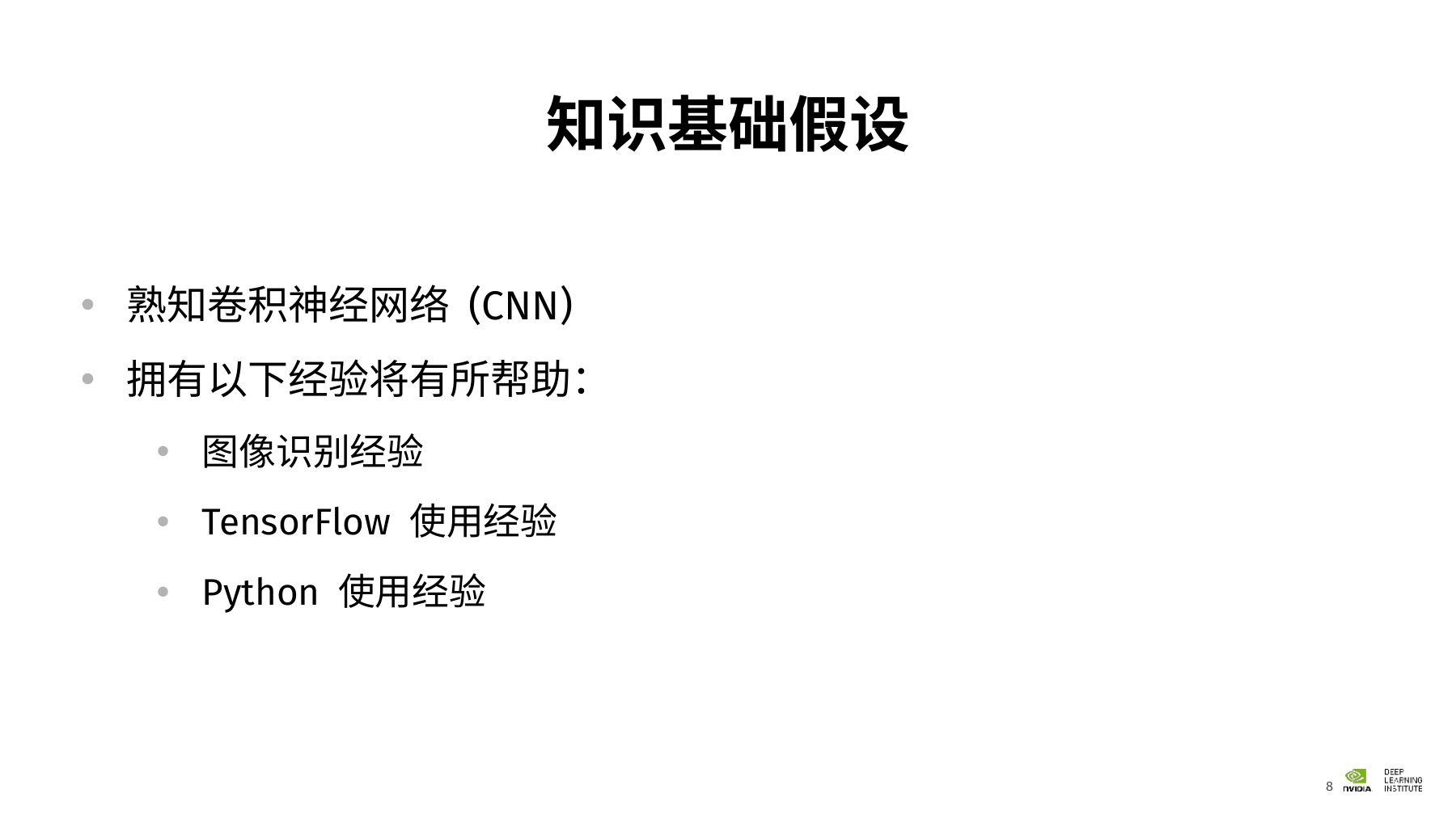

# 知识基础假设
熟知卷积神经网络 (CNN)
拥有以下经验将有所帮助：
图像识别经验
TensorFlow 使用经验
Python 使用经验